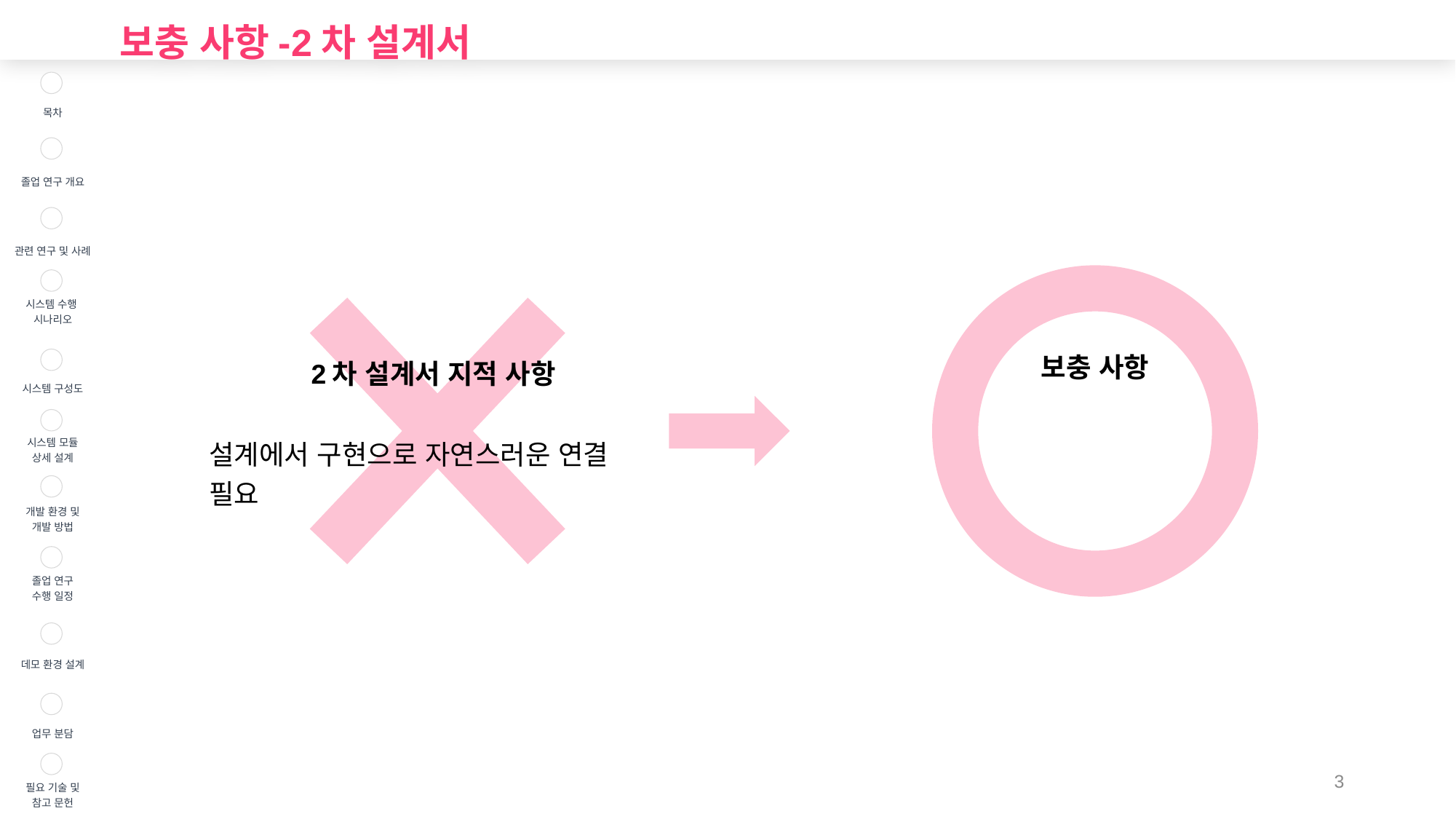

보충 사항-2차 설계서
|  | 목차 |
| --- | --- |
|  | 졸업 연구 개요 |
|  | 관련 연구 및 사례 |
|  | 시스템 수행 시나리오 |
|  | 시스템 구성도 |
|  | 시스템 모듈 상세 설계 |
|  | 개발 환경 및 개발 방법 |
|  | 졸업 연구 수행 일정 |
|  | 데모 환경 설계 |
|  | 업무 분담 |
|  | 필요 기술 및 참고 문헌 |

| 보충 사항 |
| --- |
|  |
| 2차 설계서 지적 사항 |
| --- |
| 설계에서 구현으로 자연스러운 연결 필요 |

3